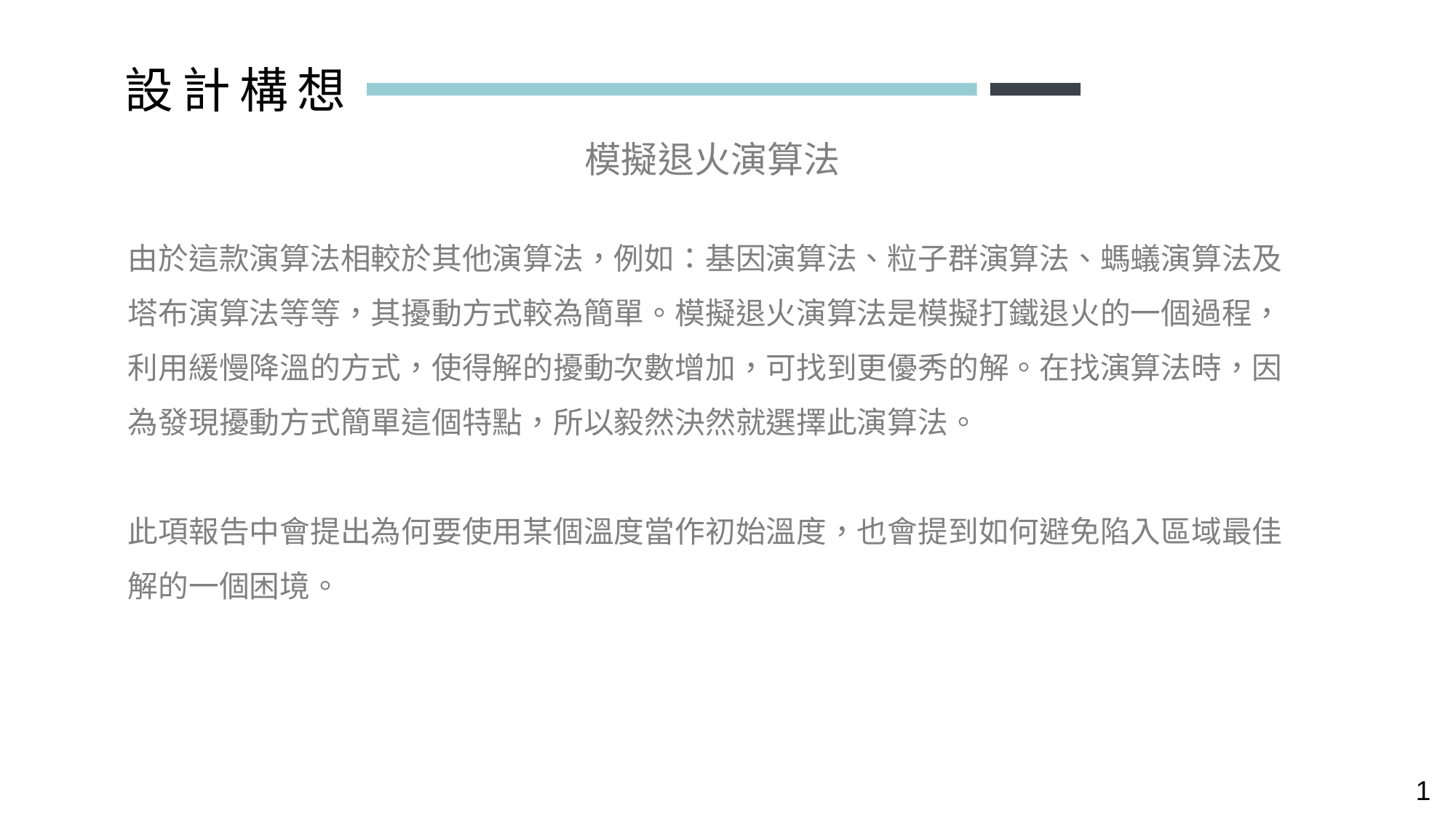

設計構想

模擬退火演算法

由於這款演算法相較於其他演算法，例如：基因演算法、粒子群演算法、螞蟻演算法及塔布演算法等等，其擾動方式較為簡單。模擬退火演算法是模擬打鐵退火的一個過程，利用緩慢降溫的方式，使得解的擾動次數增加，可找到更優秀的解。在找演算法時，因為發現擾動方式簡單這個特點，所以毅然決然就選擇此演算法。

此項報告中會提出為何要使用某個溫度當作初始溫度，也會提到如何避免陷入區域最佳解的一個困境。
1